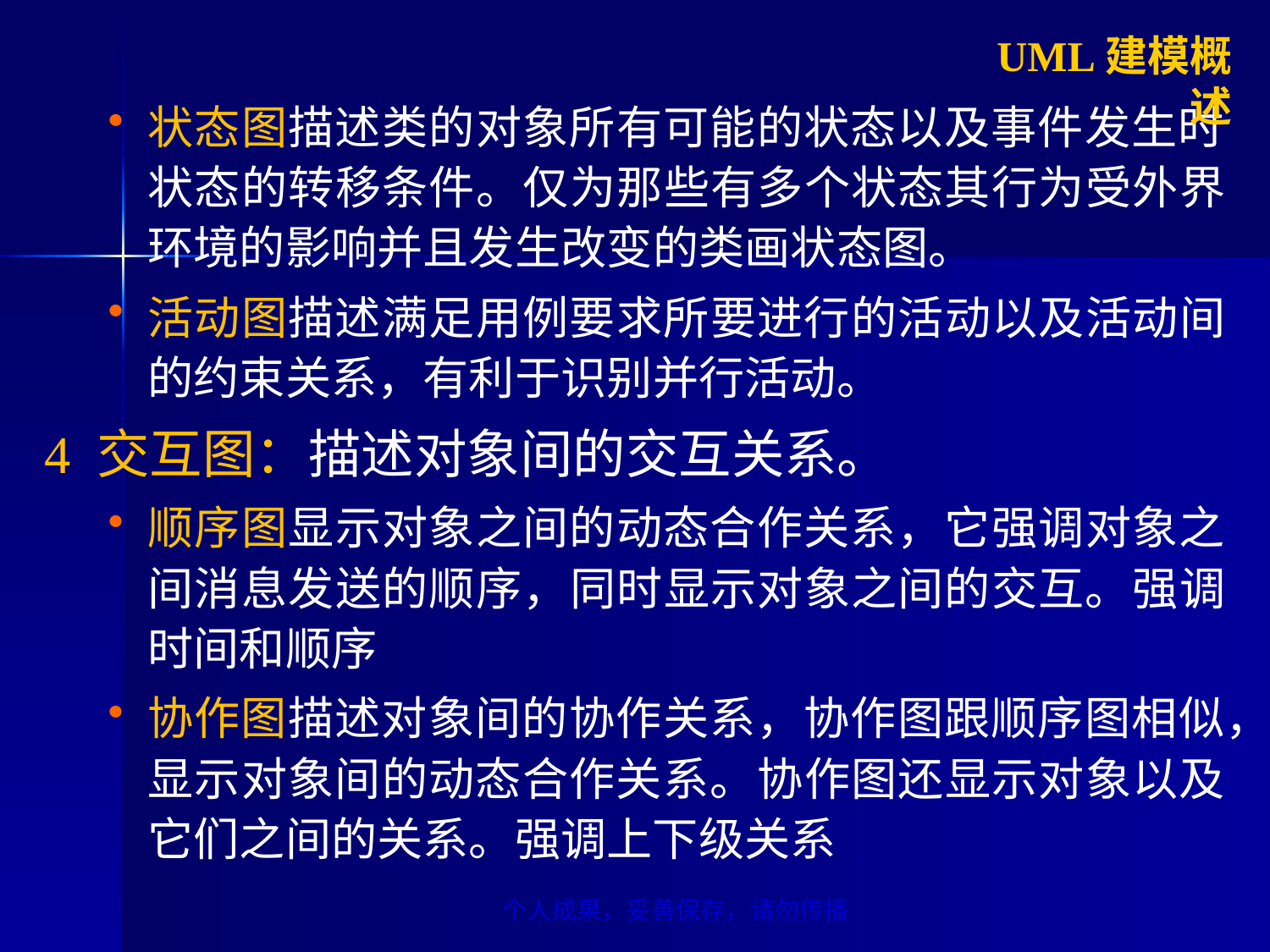

UML建模概述
状态图描述类的对象所有可能的状态以及事件发生时状态的转移条件。仅为那些有多个状态其行为受外界环境的影响并且发生改变的类画状态图。
活动图描述满足用例要求所要进行的活动以及活动间的约束关系，有利于识别并行活动。
4 交互图：描述对象间的交互关系。
顺序图显示对象之间的动态合作关系，它强调对象之间消息发送的顺序，同时显示对象之间的交互。强调时间和顺序
协作图描述对象间的协作关系，协作图跟顺序图相似，显示对象间的动态合作关系。协作图还显示对象以及它们之间的关系。强调上下级关系
个人成果，妥善保存，请勿传播